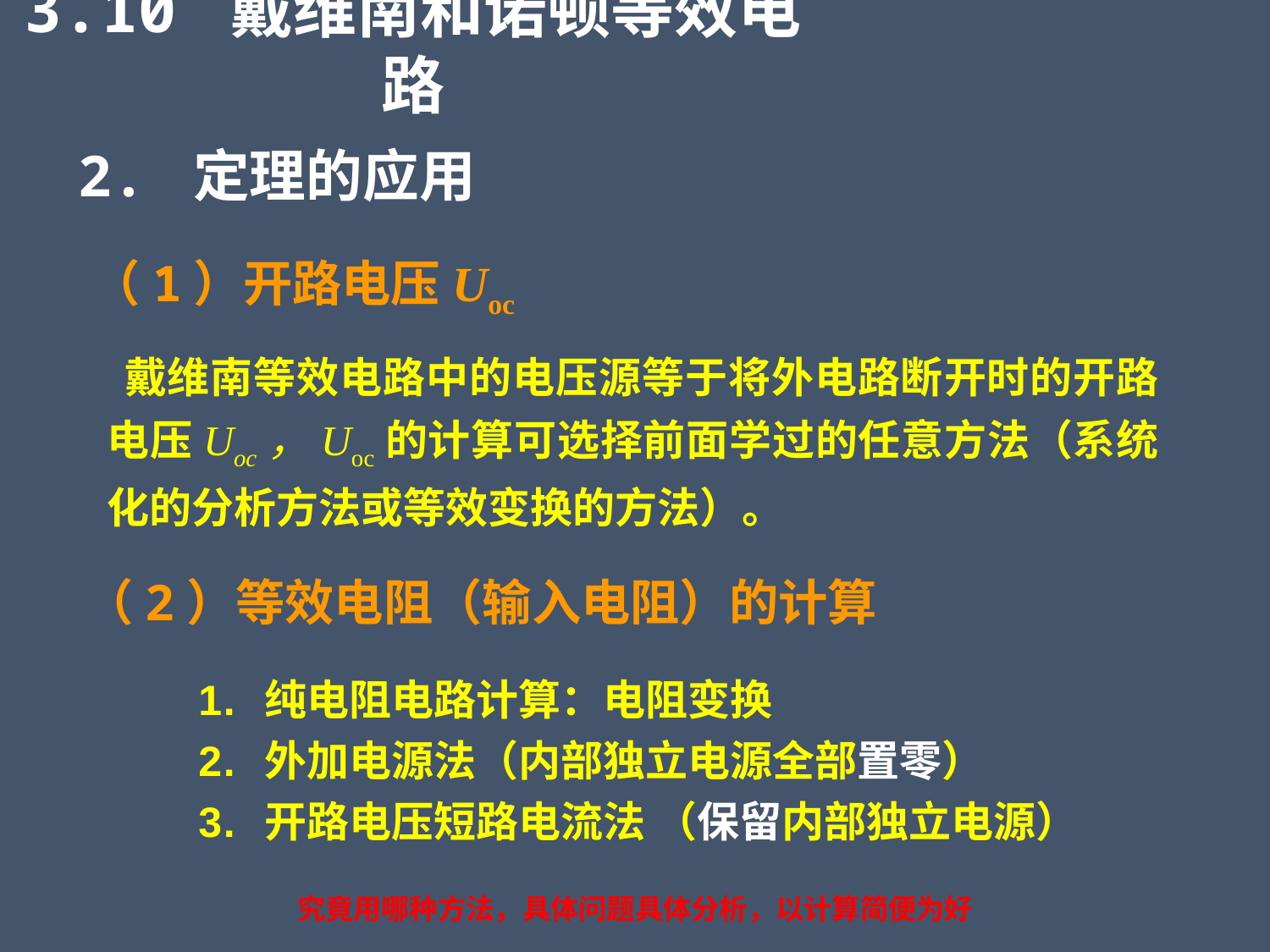

3.10 戴维南和诺顿等效电路
2. 定理的应用
（1）开路电压Uoc
       戴维南等效电路中的电压源等于将外电路断开时的开路电压Uoc，Uoc的计算可选择前面学过的任意方法（系统化的分析方法或等效变换的方法）。
（2）等效电阻（输入电阻）的计算
纯电阻电路计算：电阻变换
外加电源法（内部独立电源全部置零）
开路电压短路电流法 （保留内部独立电源）
究竟用哪种方法，具体问题具体分析，以计算简便为好